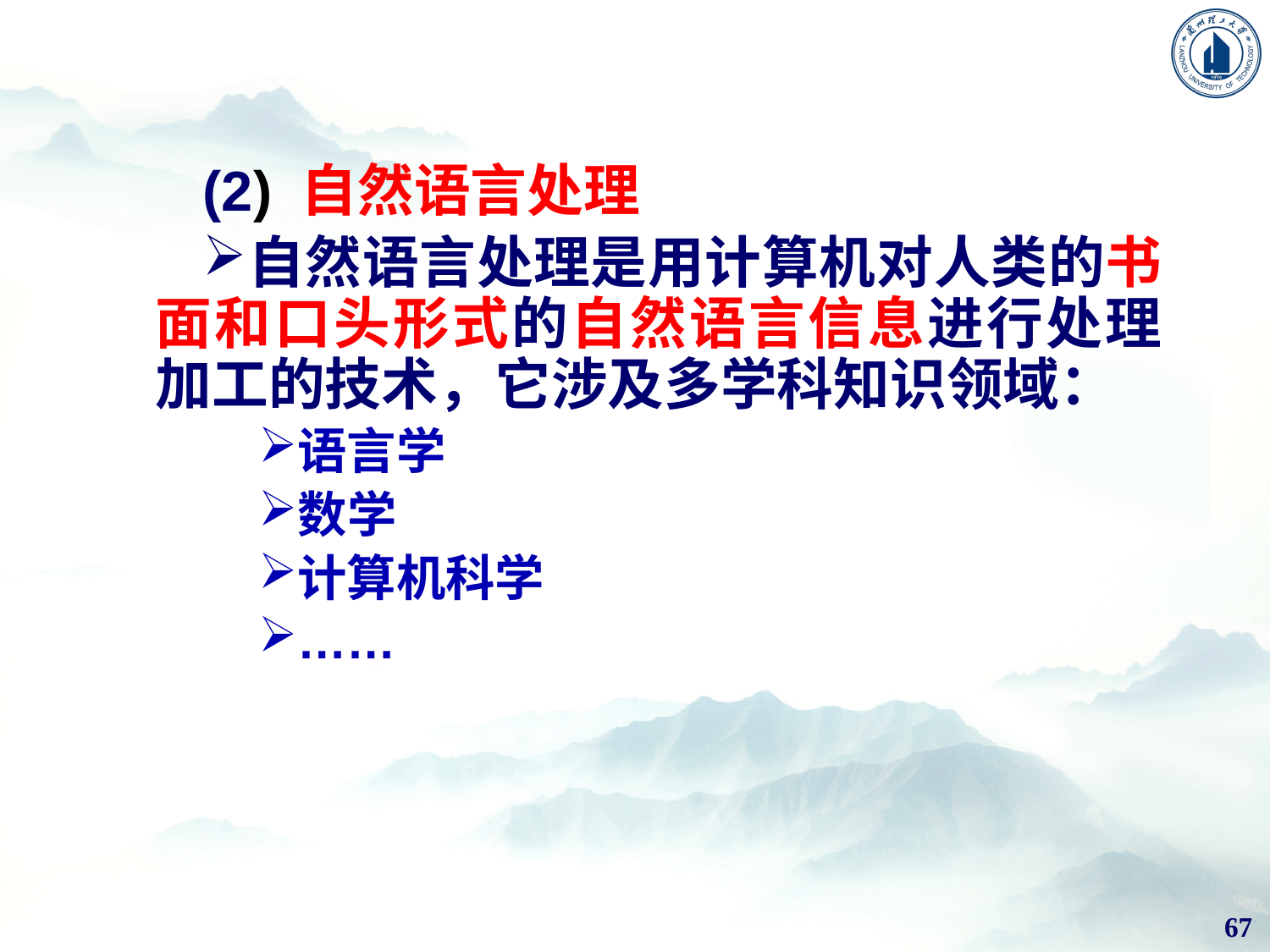

(2) 自然语言处理
自然语言处理是用计算机对人类的书面和口头形式的自然语言信息进行处理加工的技术，它涉及多学科知识领域：
语言学
数学
计算机科学
……
67